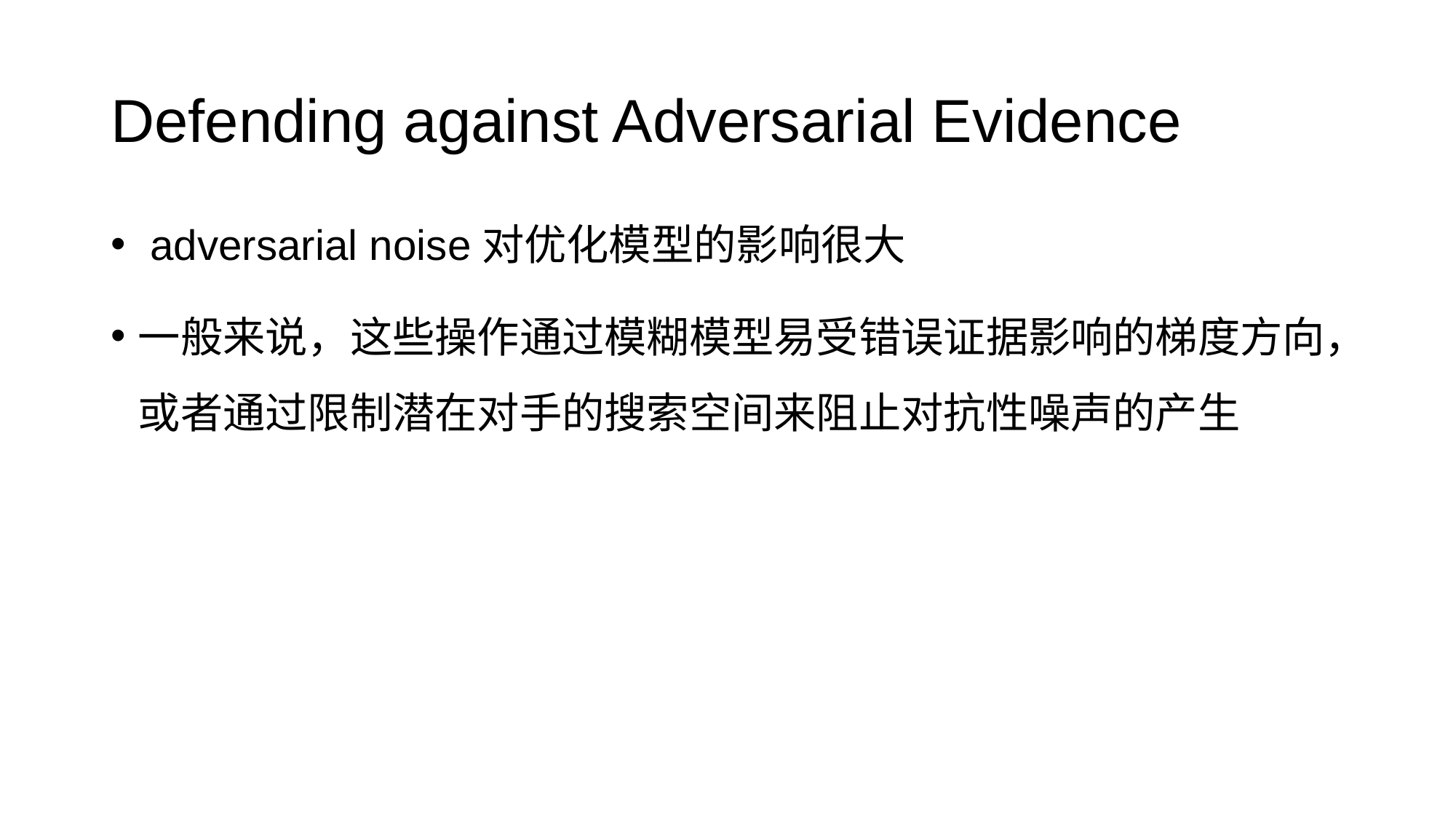

# Defending against Adversarial Evidence
 adversarial noise对优化模型的影响很大
一般来说，这些操作通过模糊模型易受错误证据影响的梯度方向，或者通过限制潜在对手的搜索空间来阻止对抗性噪声的产生